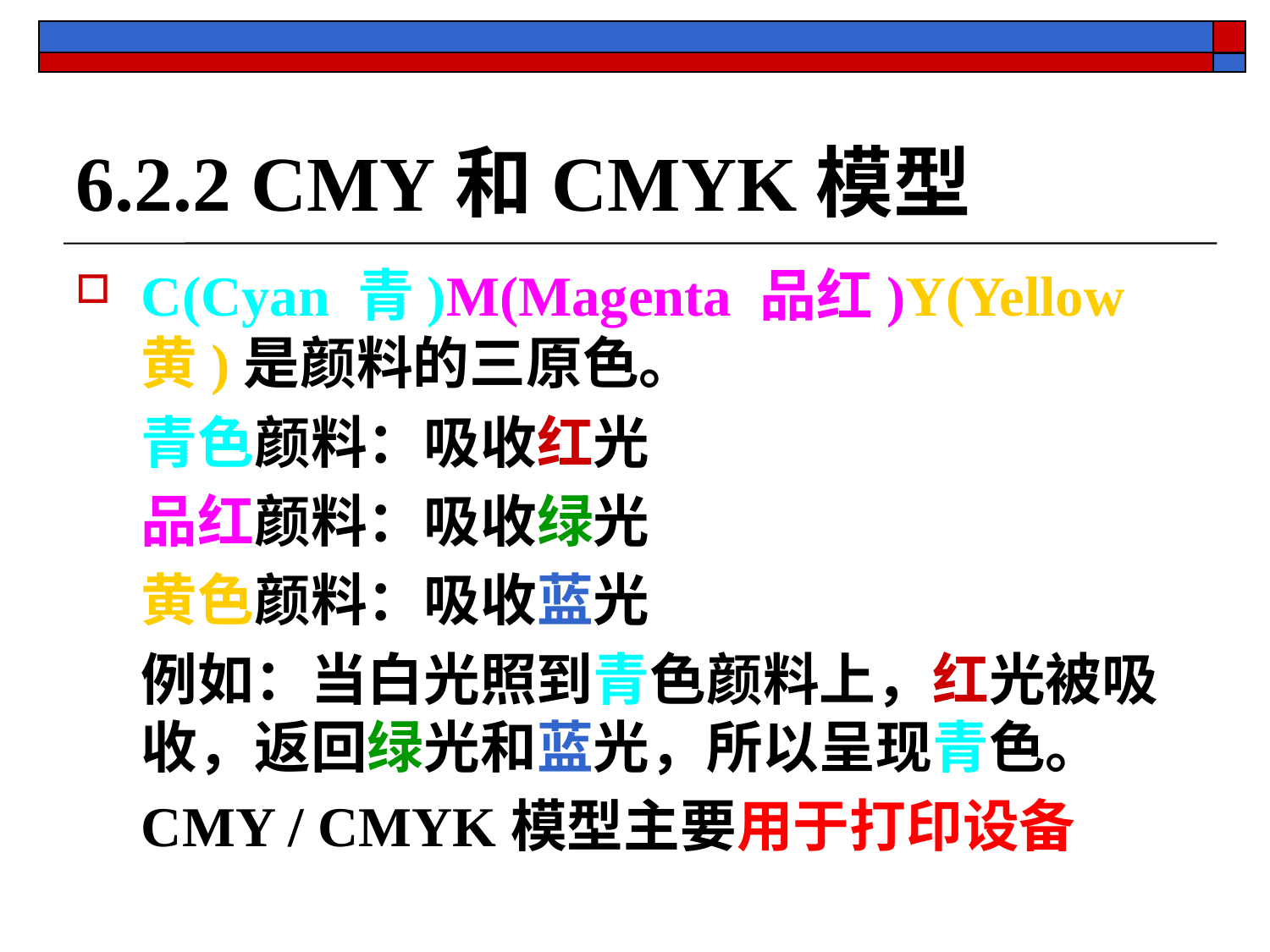

# 6.2.2 CMY和CMYK模型
C(Cyan 青)M(Magenta 品红)Y(Yellow 黄)是颜料的三原色。
	青色颜料：吸收红光
	品红颜料：吸收绿光
	黄色颜料：吸收蓝光
	例如：当白光照到青色颜料上，红光被吸收，返回绿光和蓝光，所以呈现青色。
	CMY / CMYK模型主要用于打印设备
28